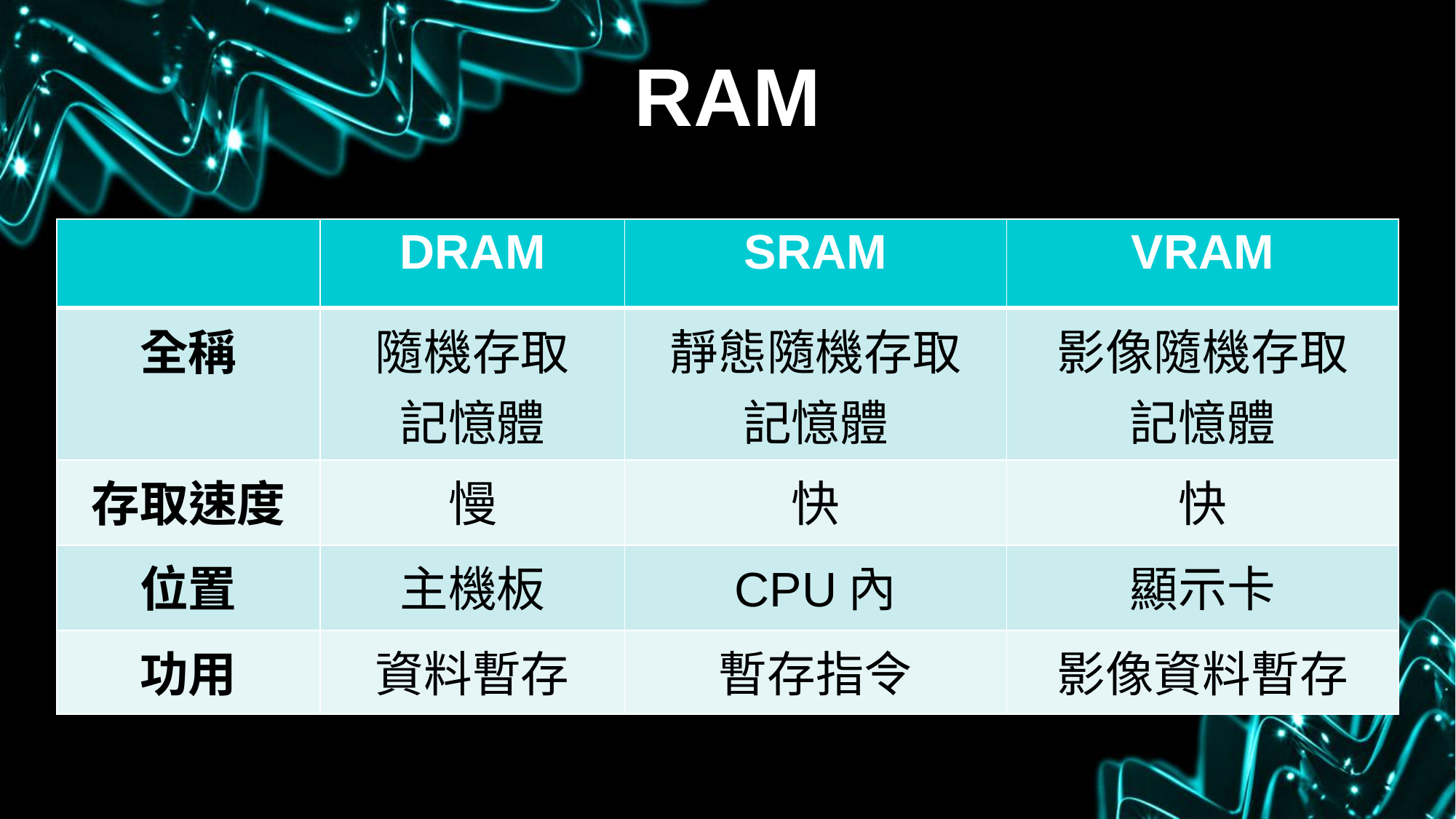

RAM
|  | DRAM | SRAM | VRAM |
| --- | --- | --- | --- |
| 全稱 | 隨機存取 記憶體 | 靜態隨機存取 記憶體 | 影像隨機存取 記憶體 |
| 存取速度 | 慢 | 快 | 快 |
| 位置 | 主機板 | CPU內 | 顯示卡 |
| 功用 | 資料暫存 | 暫存指令 | 影像資料暫存 |